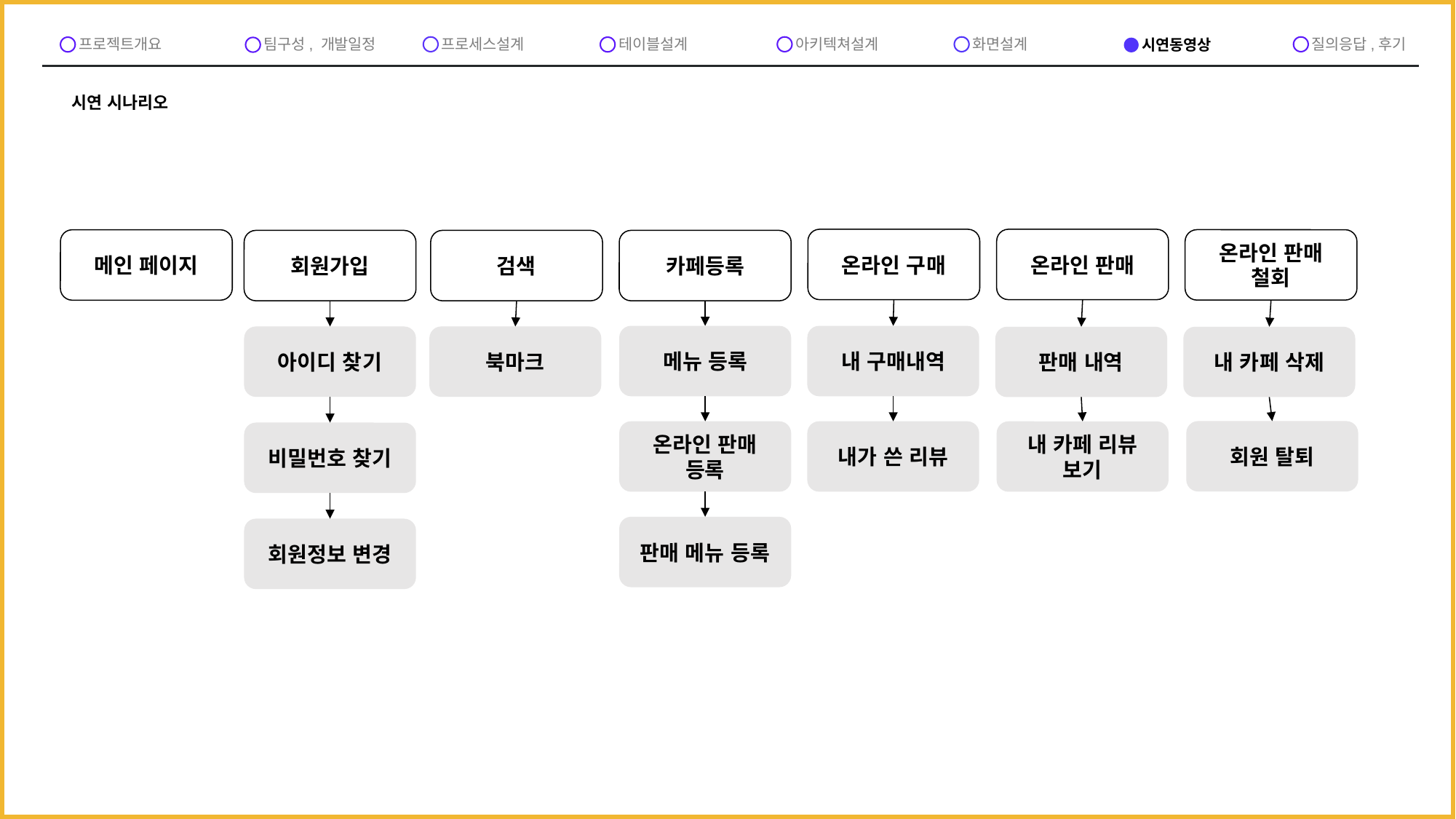

프로세스설계
아키텍쳐설계
화면설계
질의응답,후기
프로젝트개요
테이블설계
팀구성, 개발일정
시연동영상

시연 시나리오
온라인 구매
온라인 판매
온라인 판매 철회
메인 페이지
회원가입
검색
카페등록
메뉴 등록
내 구매내역
아이디 찾기
북마크
판매 내역
내 카페 삭제
회원 탈퇴
온라인 판매 등록
내가 쓴 리뷰
내 카페 리뷰 보기
비밀번호 찾기
판매 메뉴 등록
회원정보 변경